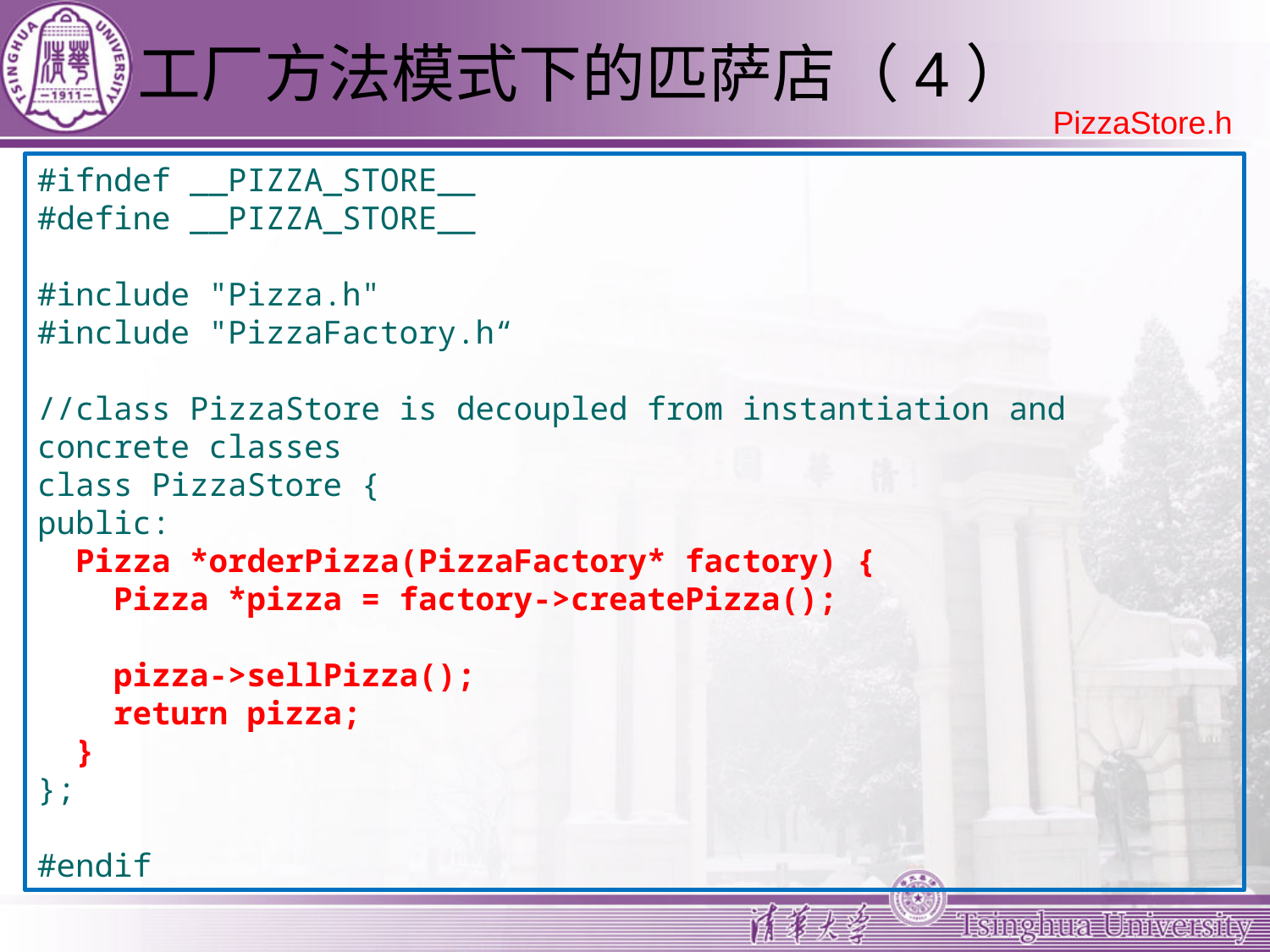

# 工厂方法模式下的匹萨店（4）
PizzaStore.h
#ifndef __PIZZA_STORE__
#define __PIZZA_STORE__

#include "Pizza.h"
#include "PizzaFactory.h“

//class PizzaStore is decoupled from instantiation and concrete classes
class PizzaStore {
public:
  Pizza *orderPizza(PizzaFactory* factory) {
    Pizza *pizza = factory->createPizza();

    pizza->sellPizza();
    return pizza;
  }
};

#endif